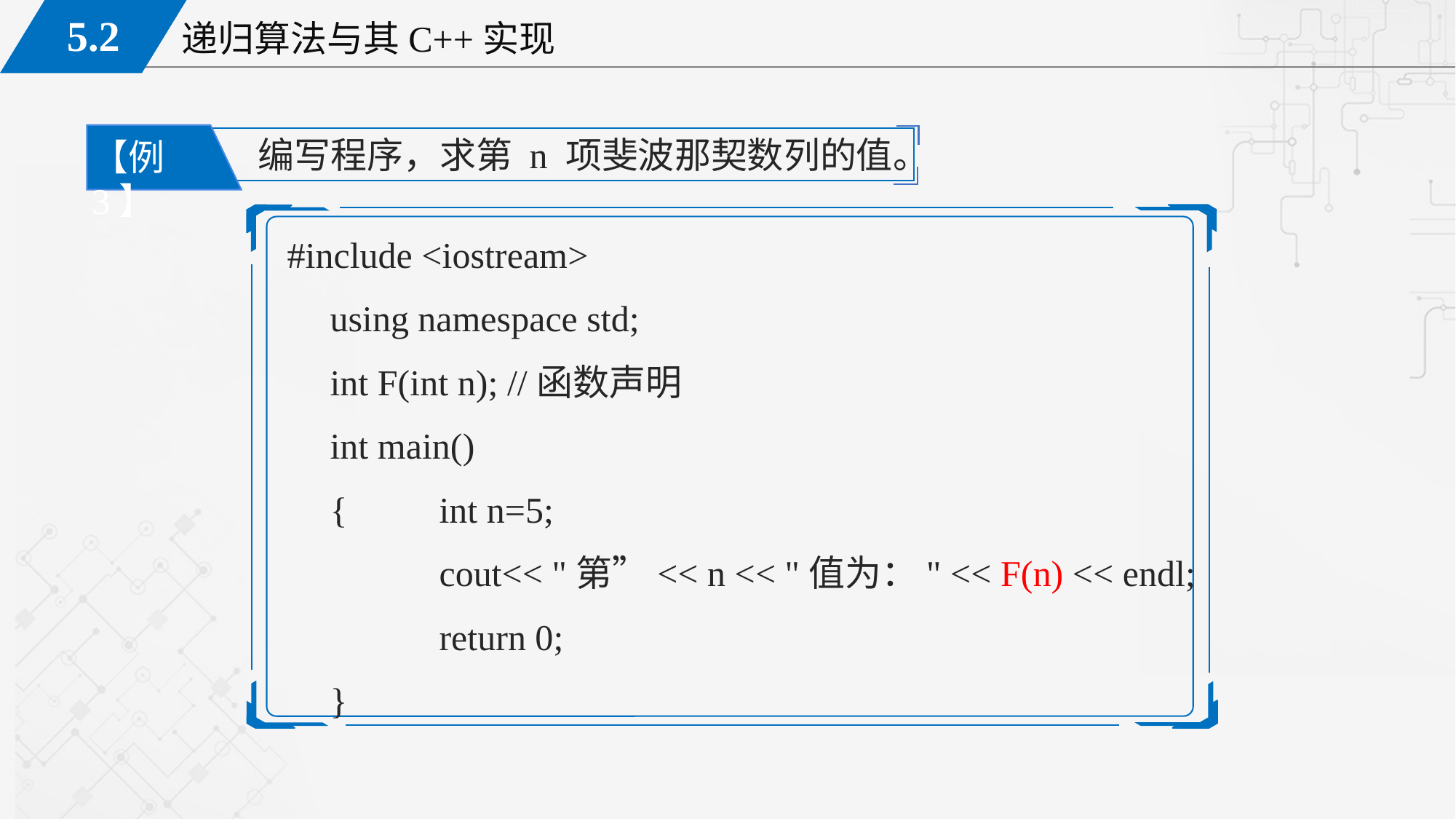

编写程序，求第 n 项斐波那契数列的值。

【例3】

#include <iostream>
	using namespace std;
	int F(int n); //函数声明
	int main()
	{	int n=5;
		cout<< "第”<< n << "值为：" << F(n) << endl;
		return 0;
	}